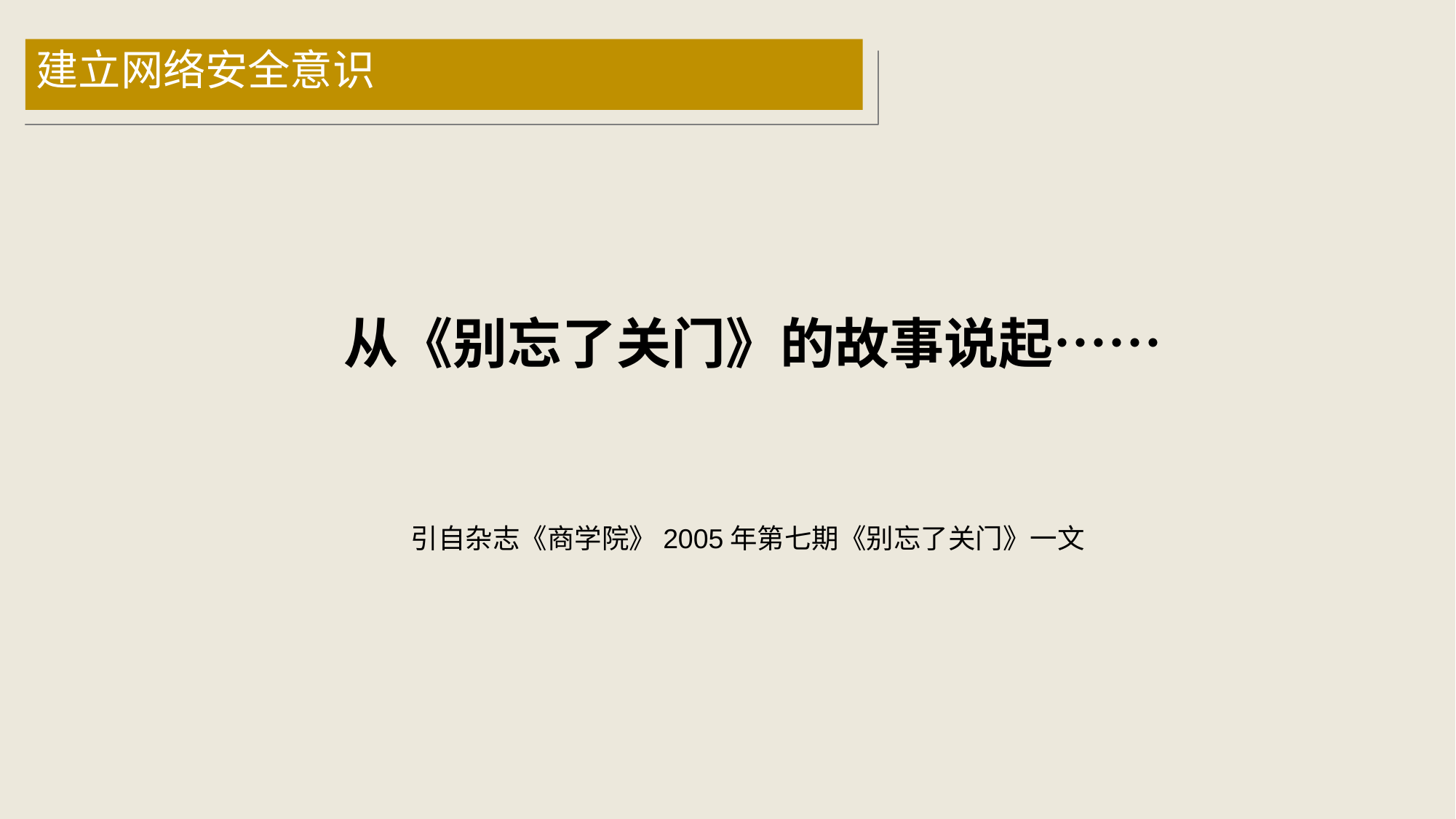

建立网络安全意识

从《别忘了关门》的故事说起……

引自杂志《商学院》2005年第七期《别忘了关门》一文